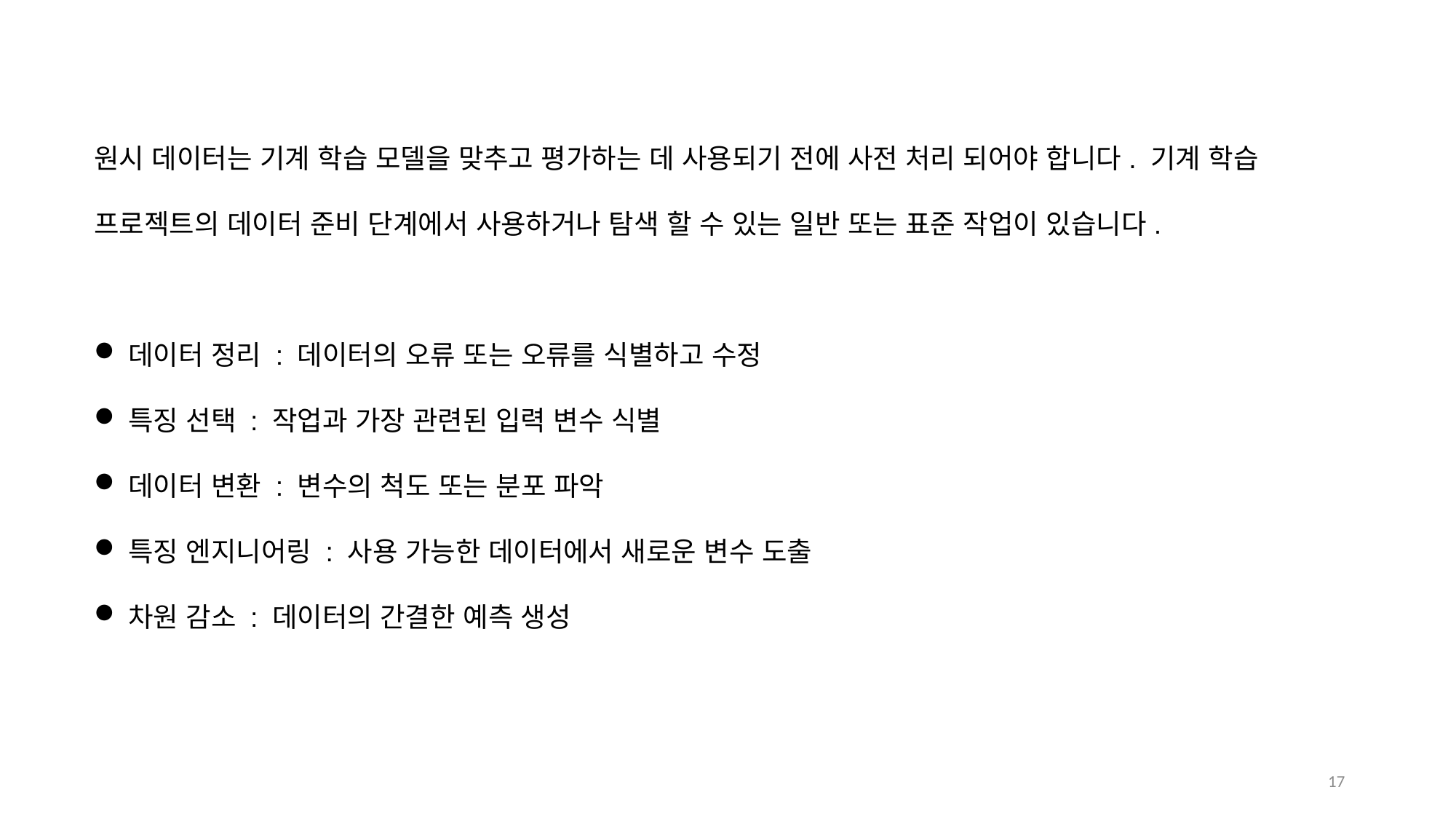

원시 데이터는 기계 학습 모델을 맞추고 평가하는 데 사용되기 전에 사전 처리 되어야 합니다. 기계 학습 프로젝트의 데이터 준비 단계에서 사용하거나 탐색 할 수 있는 일반 또는 표준 작업이 있습니다.

데이터 정리 : 데이터의 오류 또는 오류를 식별하고 수정
특징 선택 : 작업과 가장 관련된 입력 변수 식별
데이터 변환 : 변수의 척도 또는 분포 파악
특징 엔지니어링 : 사용 가능한 데이터에서 새로운 변수 도출
차원 감소 : 데이터의 간결한 예측 생성

17